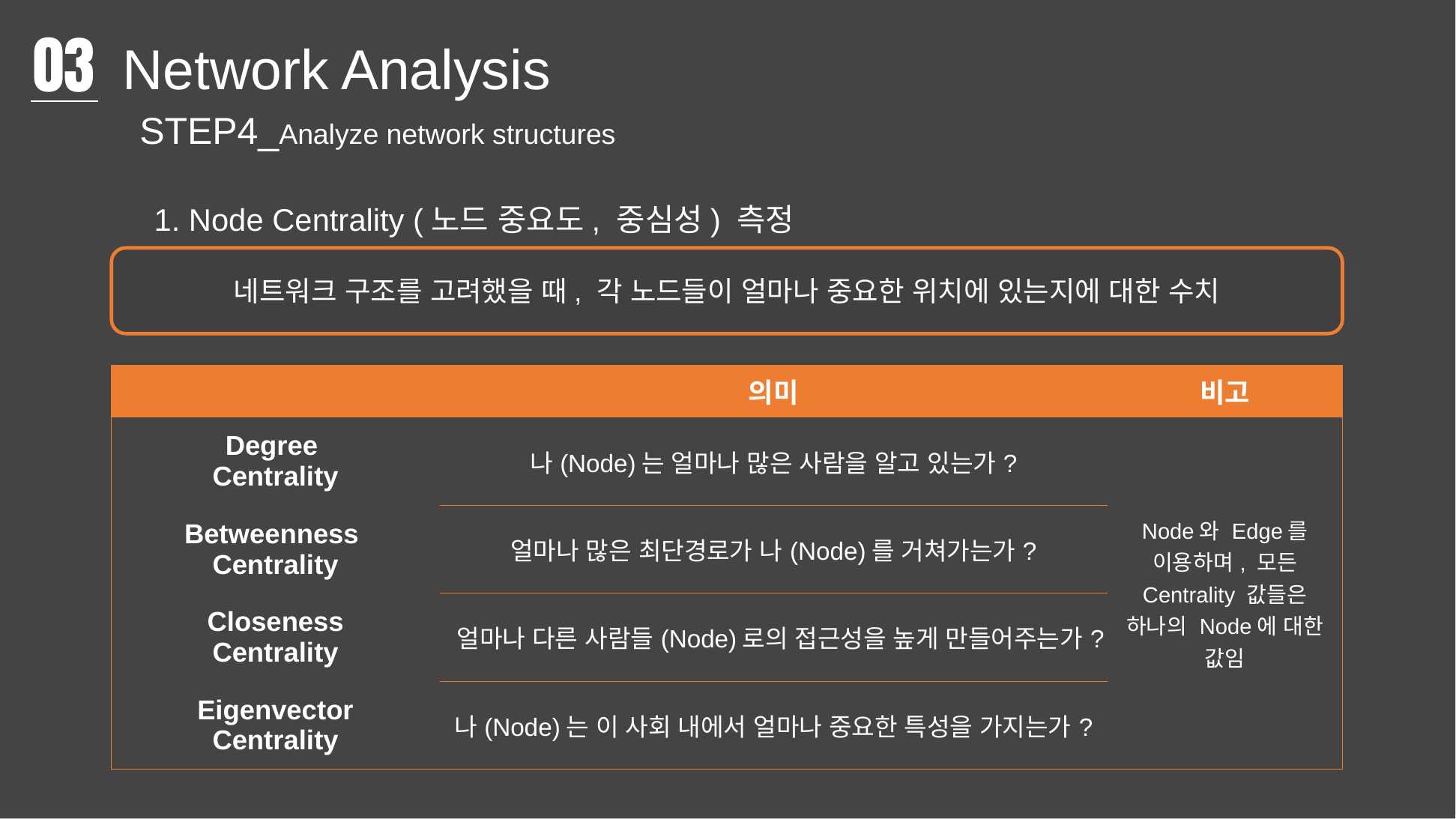

03
Network Analysis

STEP4_Analyze network structures
	1. Node Centrality (노드 중요도, 중심성) 측정
네트워크 구조를 고려했을 때, 각 노드들이 얼마나 중요한 위치에 있는지에 대한 수치
|  | 의미 | 비고 |
| --- | --- | --- |
| Degree Centrality | 나(Node)는 얼마나 많은 사람을 알고 있는가? | Node와 Edge를 이용하며, 모든 Centrality 값들은 하나의 Node에 대한 값임 |
| Betweenness Centrality | 얼마나 많은 최단경로가 나(Node)를 거쳐가는가? |  |
| Closeness Centrality | 얼마나 다른 사람들(Node)로의 접근성을 높게 만들어주는가? |  |
| Eigenvector Centrality | 나(Node)는 이 사회 내에서 얼마나 중요한 특성을 가지는가? |  |